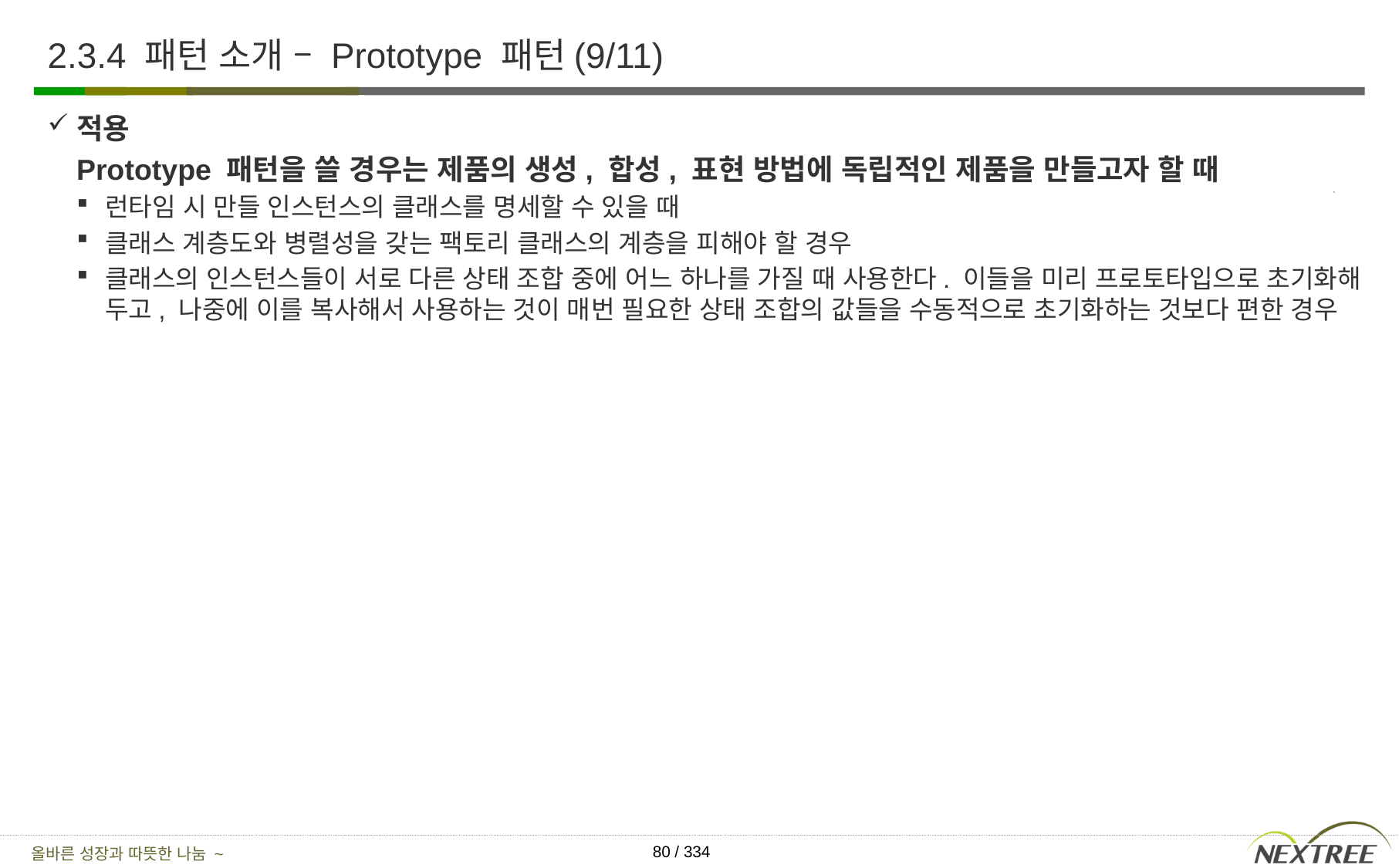

# 2.3.4 패턴 소개 – Prototype 패턴(9/11)
적용
	Prototype 패턴을 쓸 경우는 제품의 생성, 합성, 표현 방법에 독립적인 제품을 만들고자 할 때
런타임 시 만들 인스턴스의 클래스를 명세할 수 있을 때
클래스 계층도와 병렬성을 갖는 팩토리 클래스의 계층을 피해야 할 경우
클래스의 인스턴스들이 서로 다른 상태 조합 중에 어느 하나를 가질 때 사용한다. 이들을 미리 프로토타입으로 초기화해 두고, 나중에 이를 복사해서 사용하는 것이 매번 필요한 상태 조합의 값들을 수동적으로 초기화하는 것보다 편한 경우